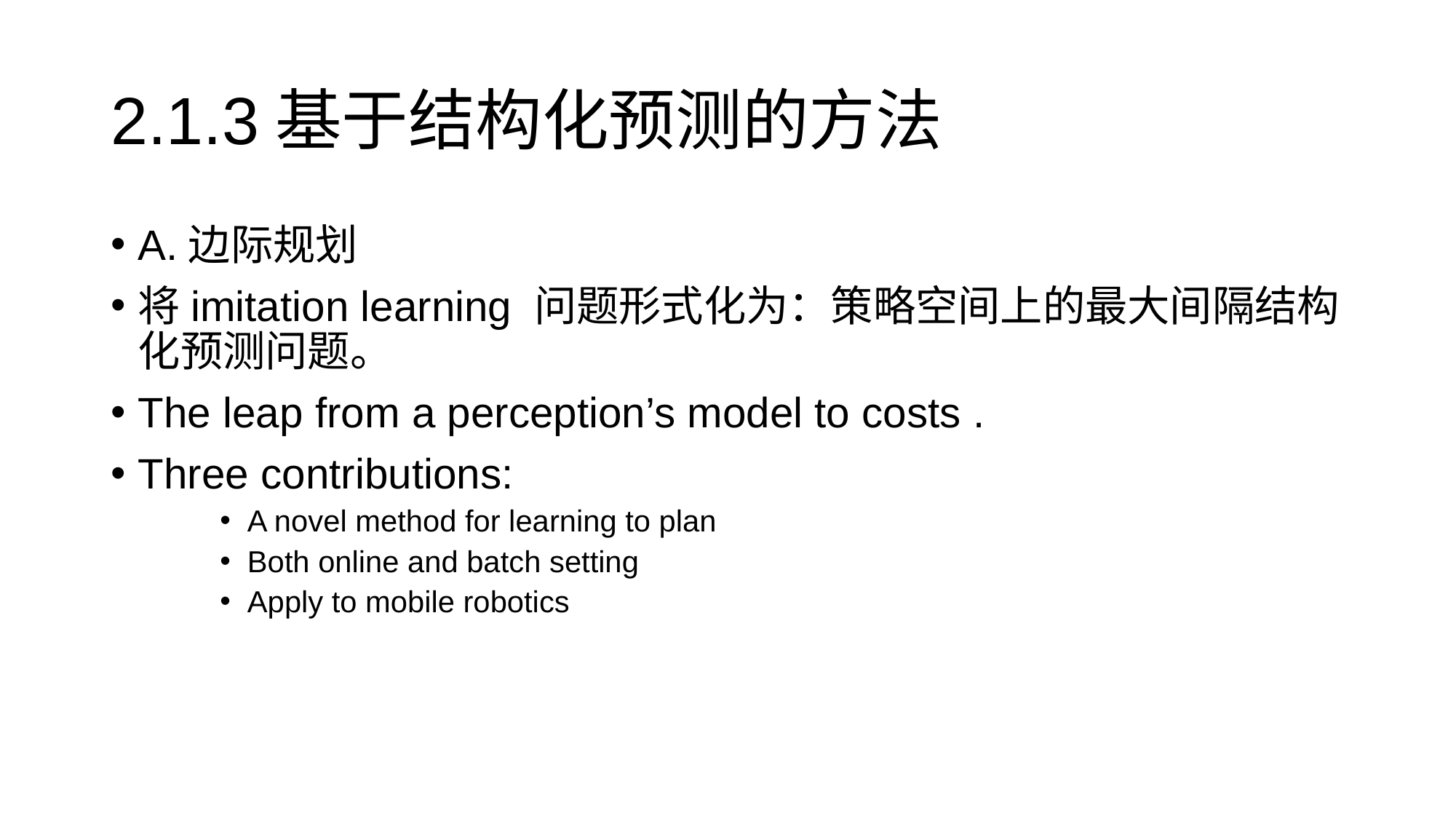

# 2.1.3基于结构化预测的方法
A.边际规划
将imitation learning 问题形式化为：策略空间上的最大间隔结构化预测问题。
The leap from a perception’s model to costs .
Three contributions:
A novel method for learning to plan
Both online and batch setting
Apply to mobile robotics